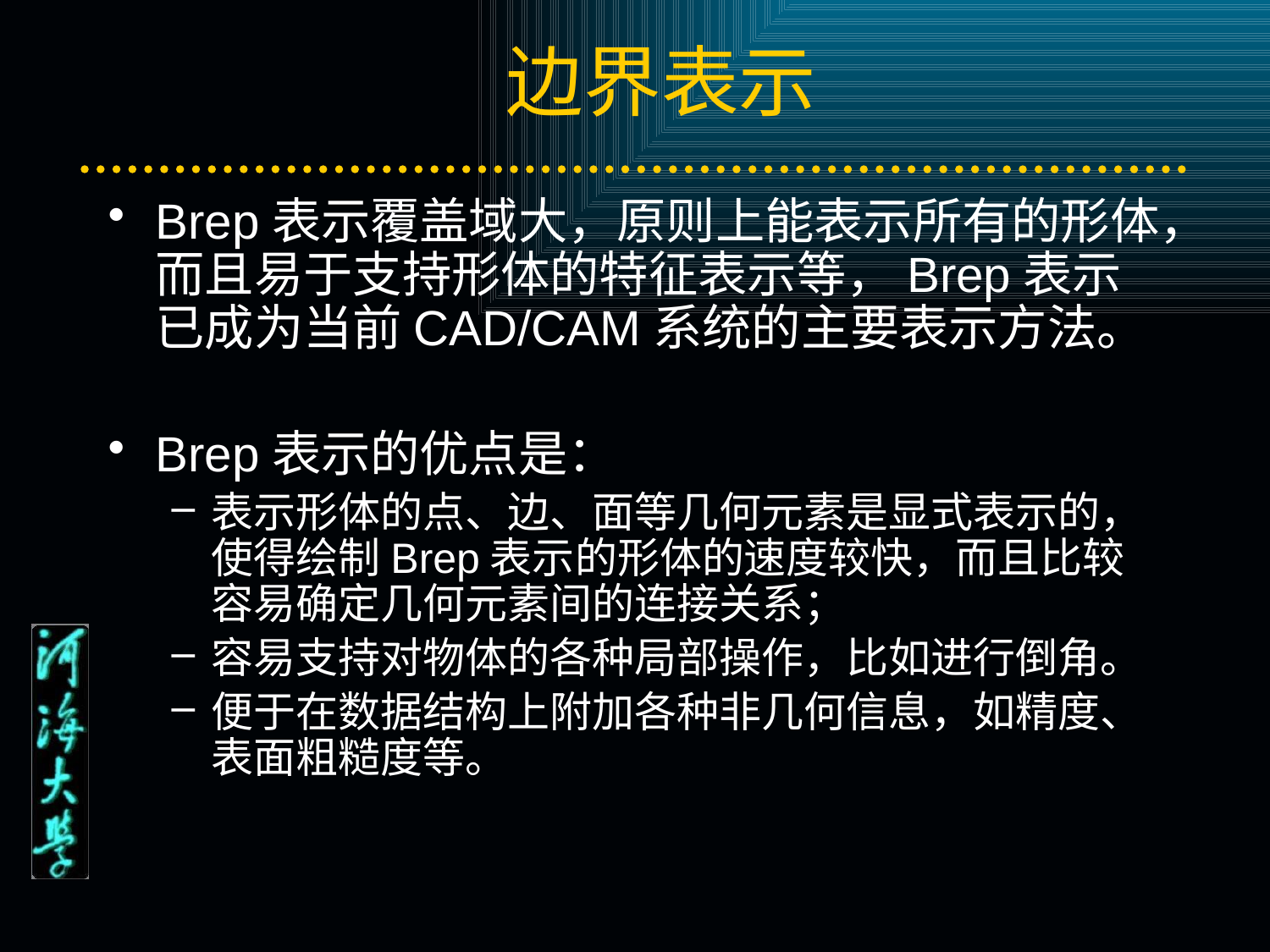

# 边界表示
Brep表示覆盖域大，原则上能表示所有的形体，而且易于支持形体的特征表示等，Brep表示已成为当前CAD/CAM系统的主要表示方法。

Brep表示的优点是：
表示形体的点、边、面等几何元素是显式表示的，使得绘制Brep表示的形体的速度较快，而且比较容易确定几何元素间的连接关系；
容易支持对物体的各种局部操作，比如进行倒角。
便于在数据结构上附加各种非几何信息，如精度、表面粗糙度等。

73